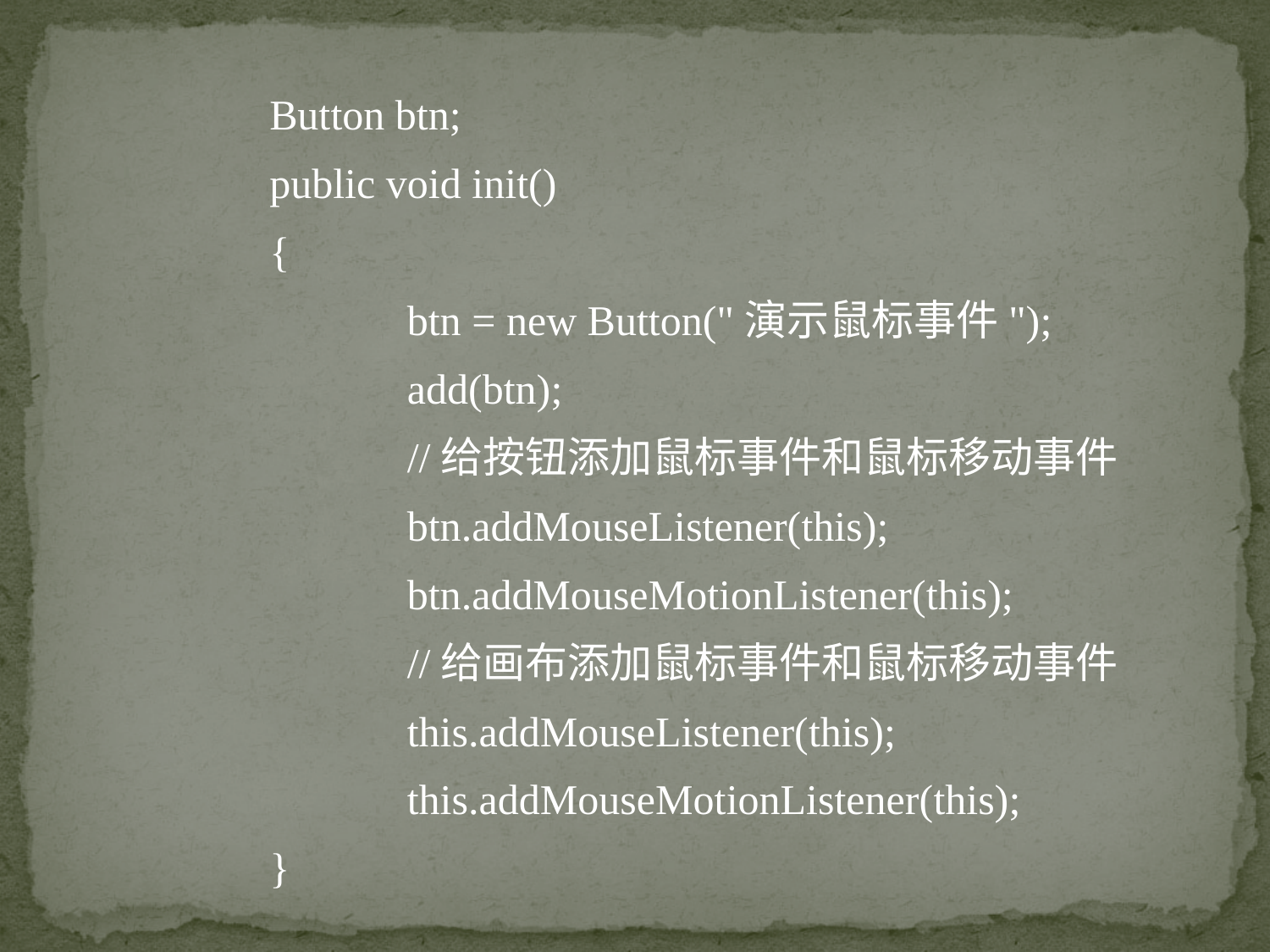

Button btn;
	public void init()
	{
		 btn = new Button("演示鼠标事件");
		 add(btn);
		 //给按钮添加鼠标事件和鼠标移动事件
		 btn.addMouseListener(this);
		 btn.addMouseMotionListener(this);
		 //给画布添加鼠标事件和鼠标移动事件
		 this.addMouseListener(this);
		 this.addMouseMotionListener(this);
	}